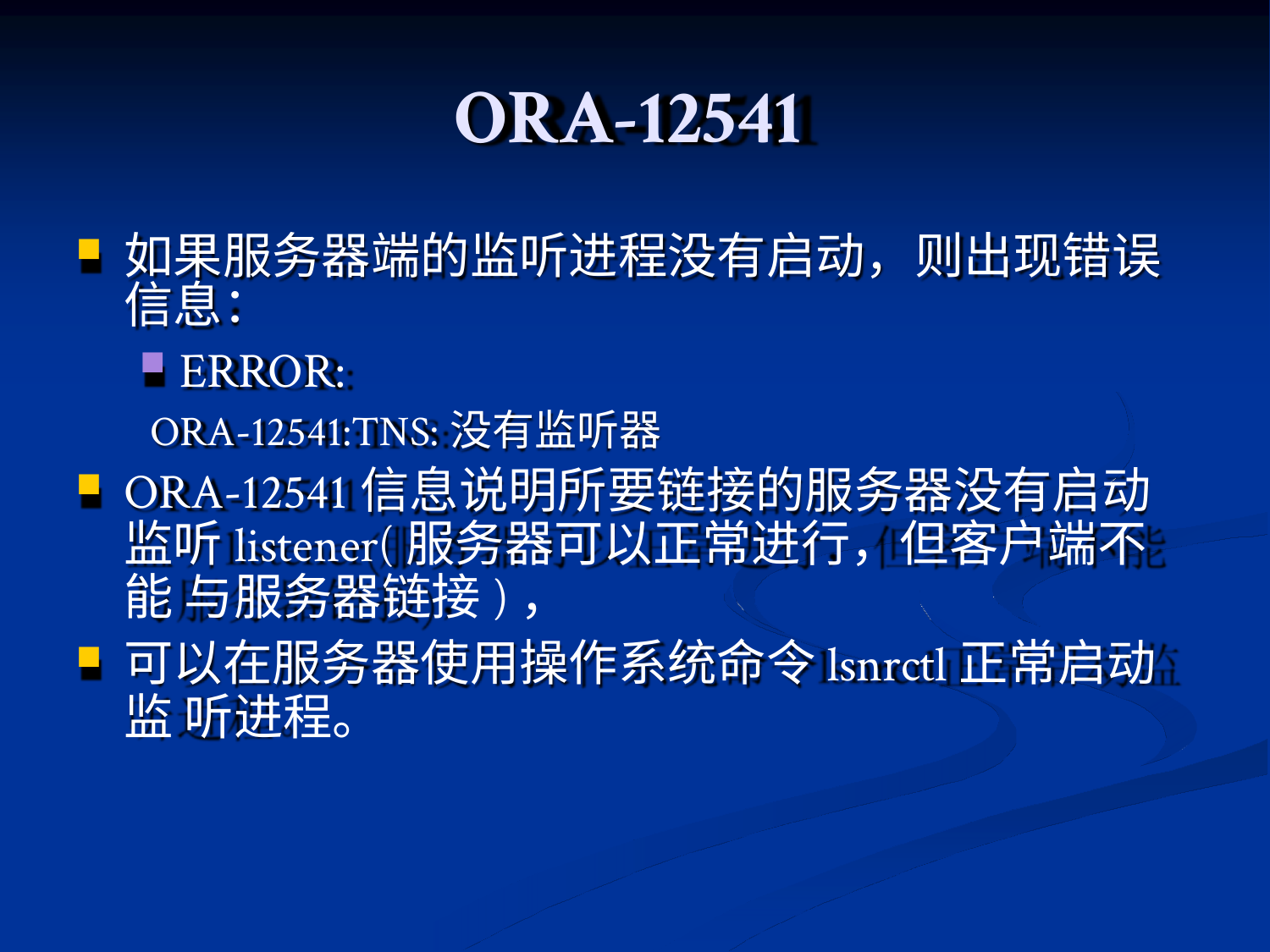

# ORA-12541

如果服务器端的监听进程没有启动，则出现错误 信息：
ERROR:
ORA-12541:TNS:没有监听器
ORA-12541信息说明所要链接的服务器没有启动 监听listener(服务器可以正常进行，但客户端不能 与服务器链接)，
可以在服务器使用操作系统命令lsnrctl正常启动监 听进程。